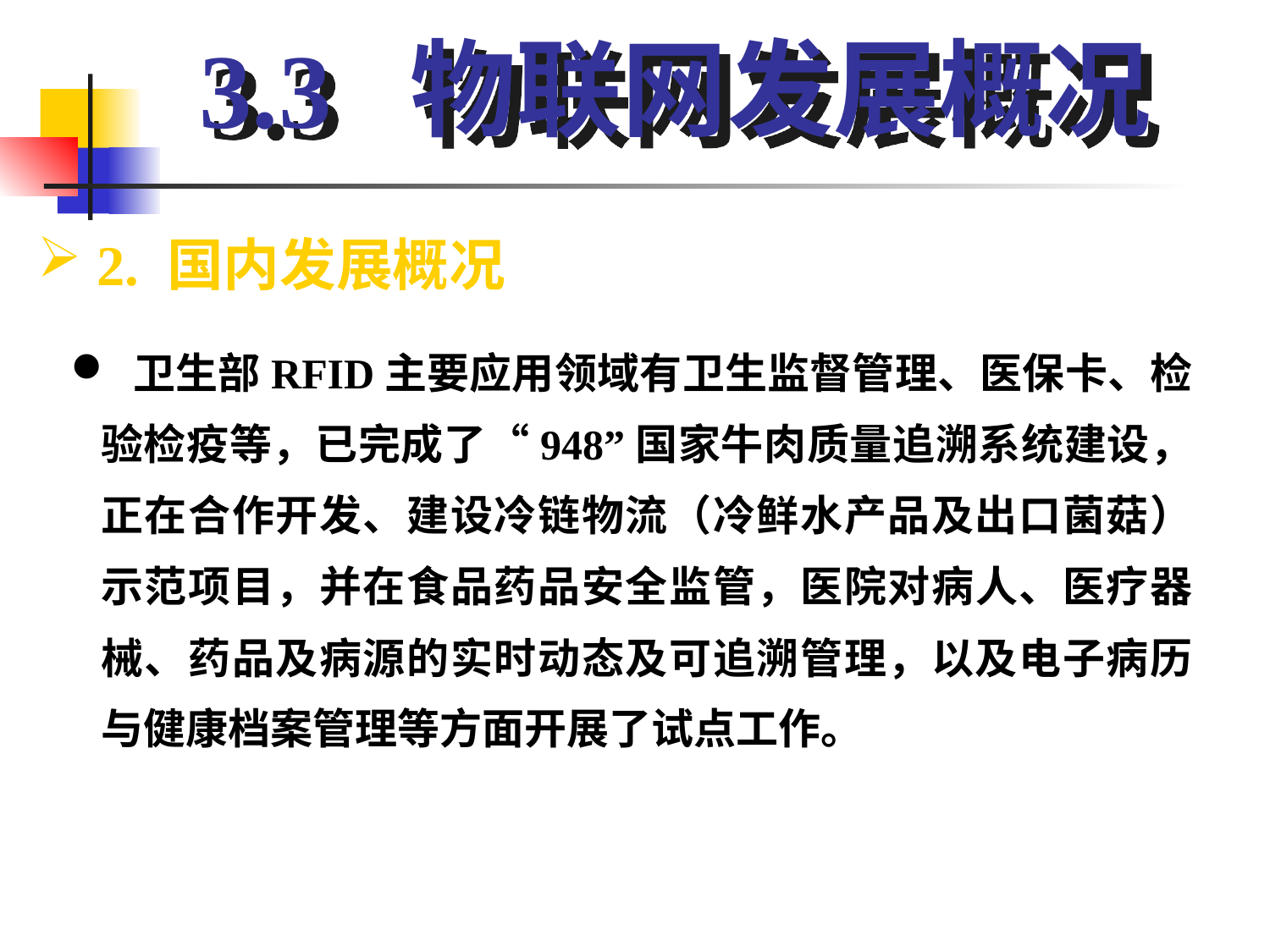

3.3  物联网发展概况
 2. 国内发展概况

 卫生部RFID主要应用领域有卫生监督管理、医保卡、检验检疫等，已完成了“948”国家牛肉质量追溯系统建设，正在合作开发、建设冷链物流（冷鲜水产品及出口菌菇）示范项目，并在食品药品安全监管，医院对病人、医疗器械、药品及病源的实时动态及可追溯管理，以及电子病历与健康档案管理等方面开展了试点工作。